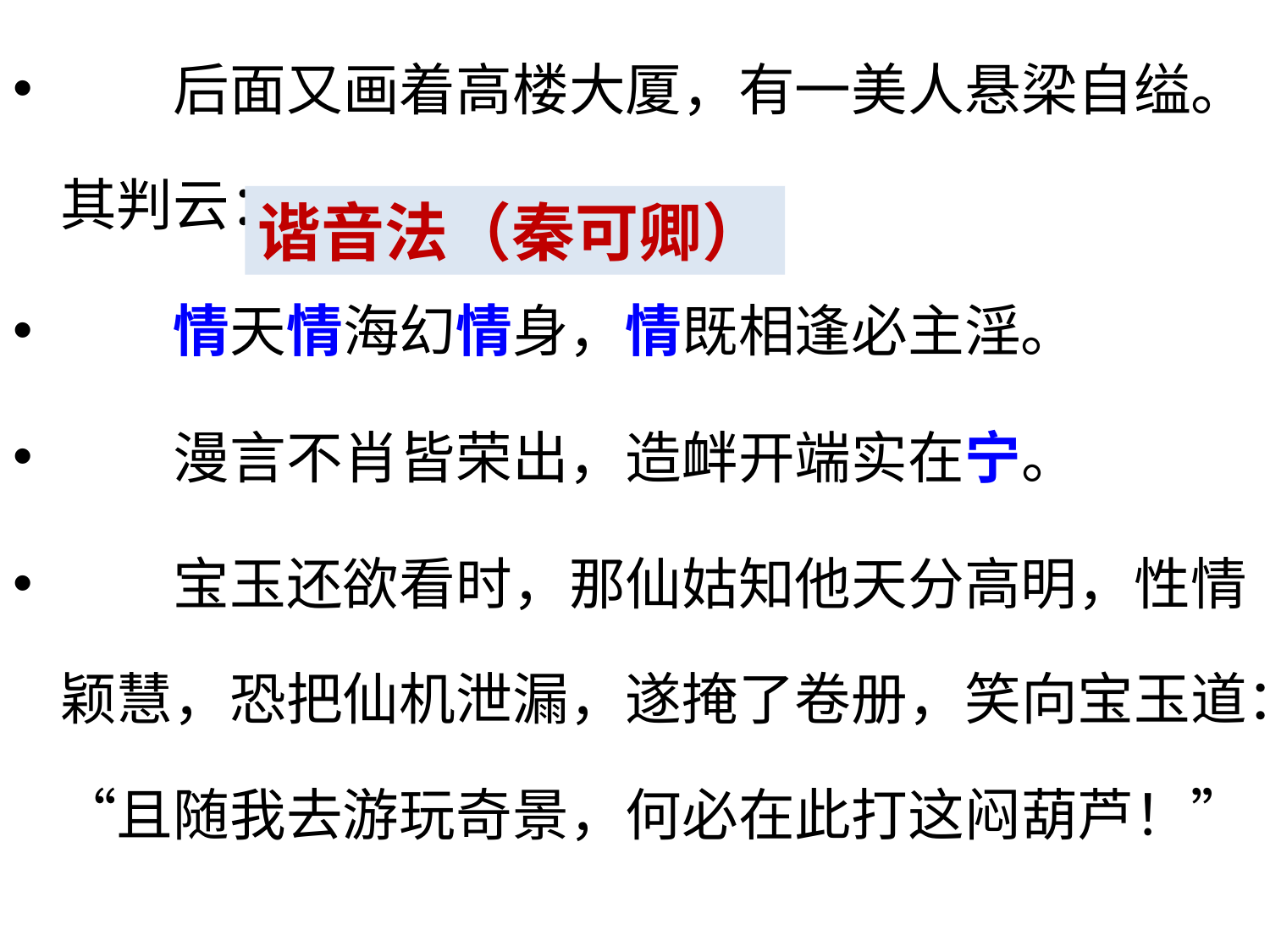

后面又画着高楼大厦，有一美人悬梁自缢。其判云：
　　情天情海幻情身，情既相逢必主淫。
　　漫言不肖皆荣出，造衅开端实在宁。
　　宝玉还欲看时，那仙姑知他天分高明，性情颖慧，恐把仙机泄漏，遂掩了卷册，笑向宝玉道：“且随我去游玩奇景，何必在此打这闷葫芦！”
谐音法（秦可卿）